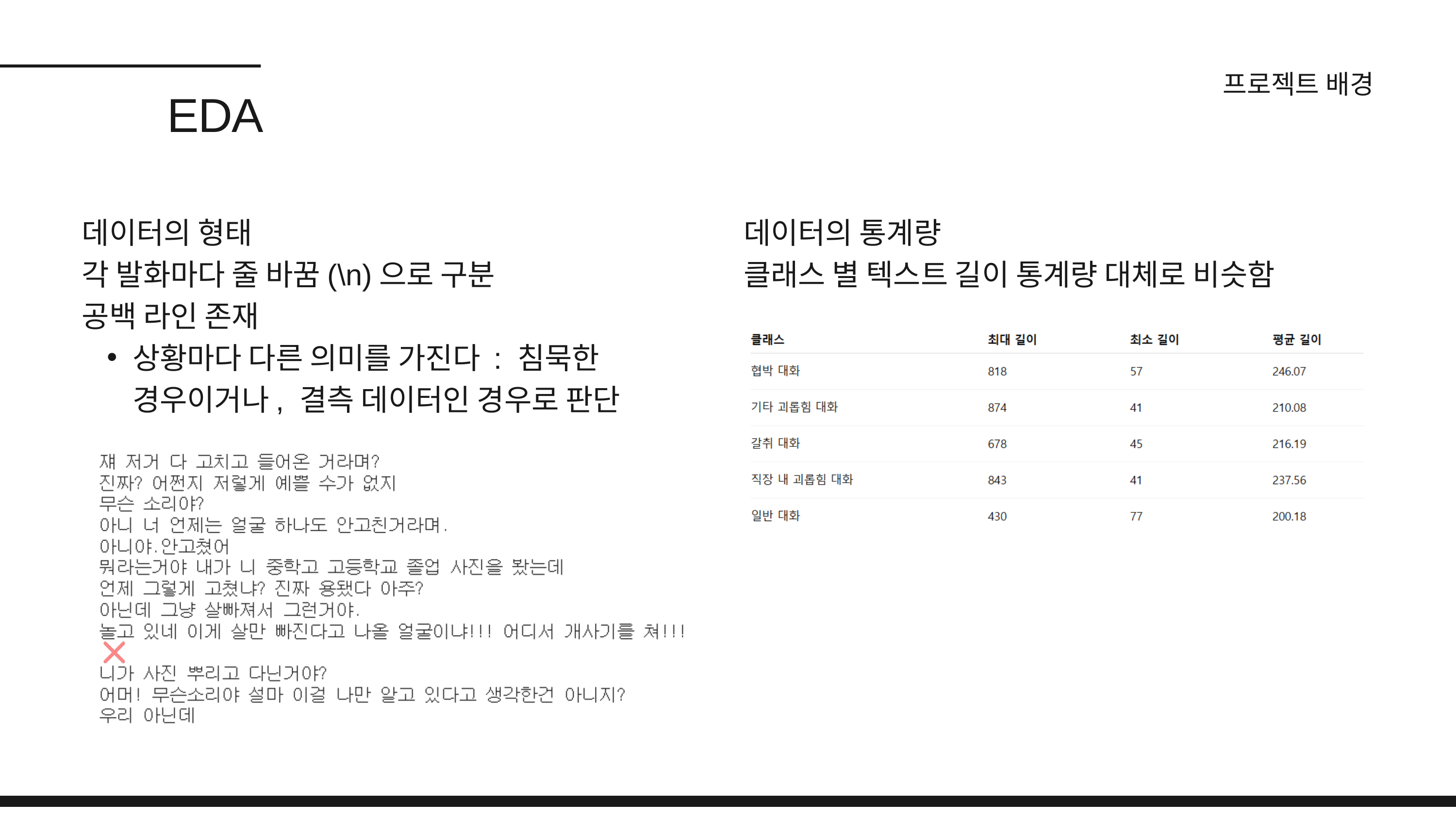

프로젝트 배경

EDA
데이터의 형태
각 발화마다 줄 바꿈(\n)으로 구분
공백 라인 존재
상황마다 다른 의미를 가진다 : 침묵한 경우이거나, 결측 데이터인 경우로 판단

데이터의 통계량
클래스 별 텍스트 길이 통계량 대체로 비슷함